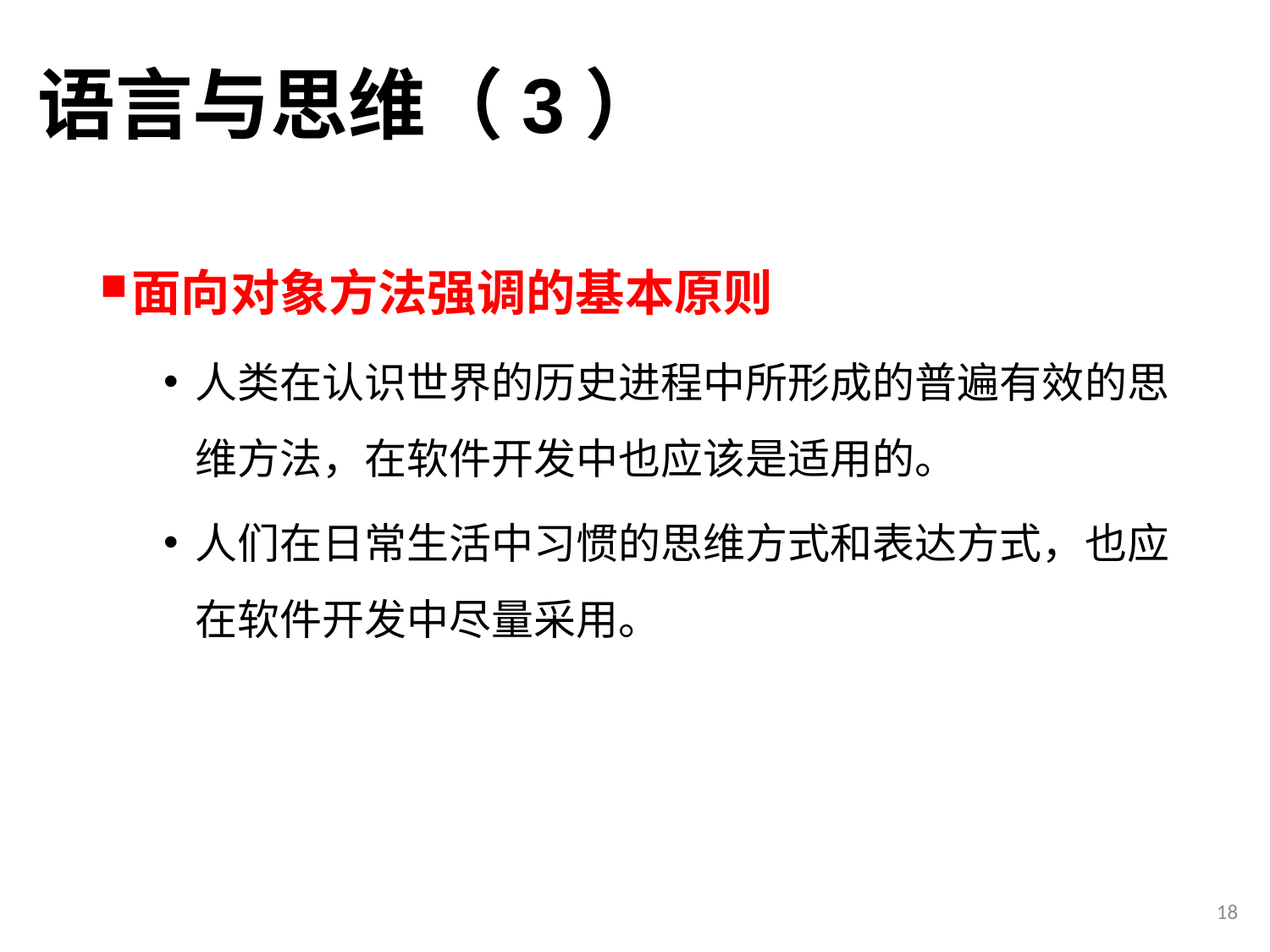

# 语言与思维（3）
面向对象方法强调的基本原则
人类在认识世界的历史进程中所形成的普遍有效的思维方法，在软件开发中也应该是适用的。
人们在日常生活中习惯的思维方式和表达方式，也应在软件开发中尽量采用。

18